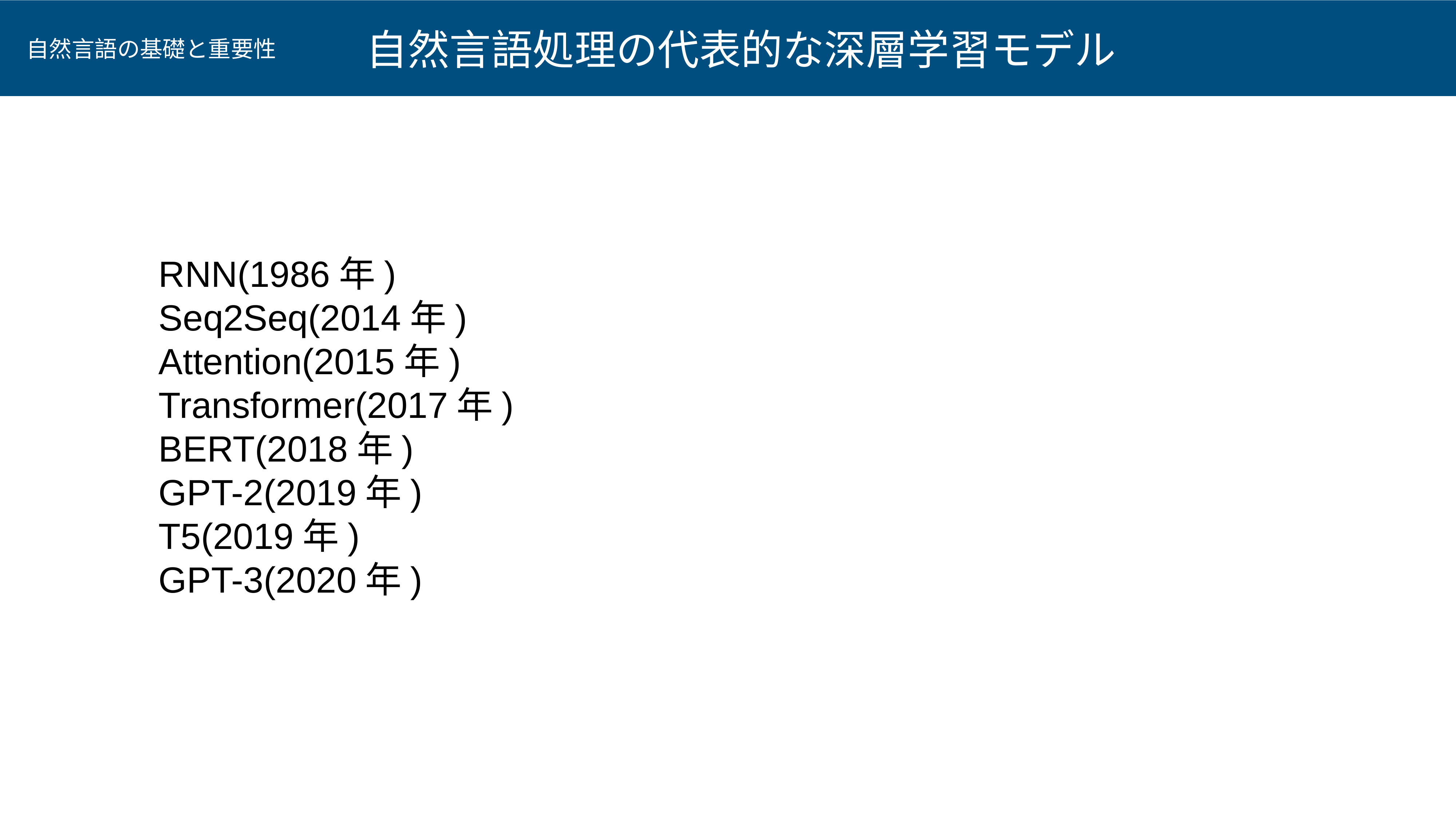

自然言語処理の代表的な深層学習モデル
自然言語の基礎と重要性
RNN(1986年)
Seq2Seq(2014年)
Attention(2015年)
Transformer(2017年)
BERT(2018年)
GPT-2(2019年)
T5(2019年)
GPT-3(2020年)